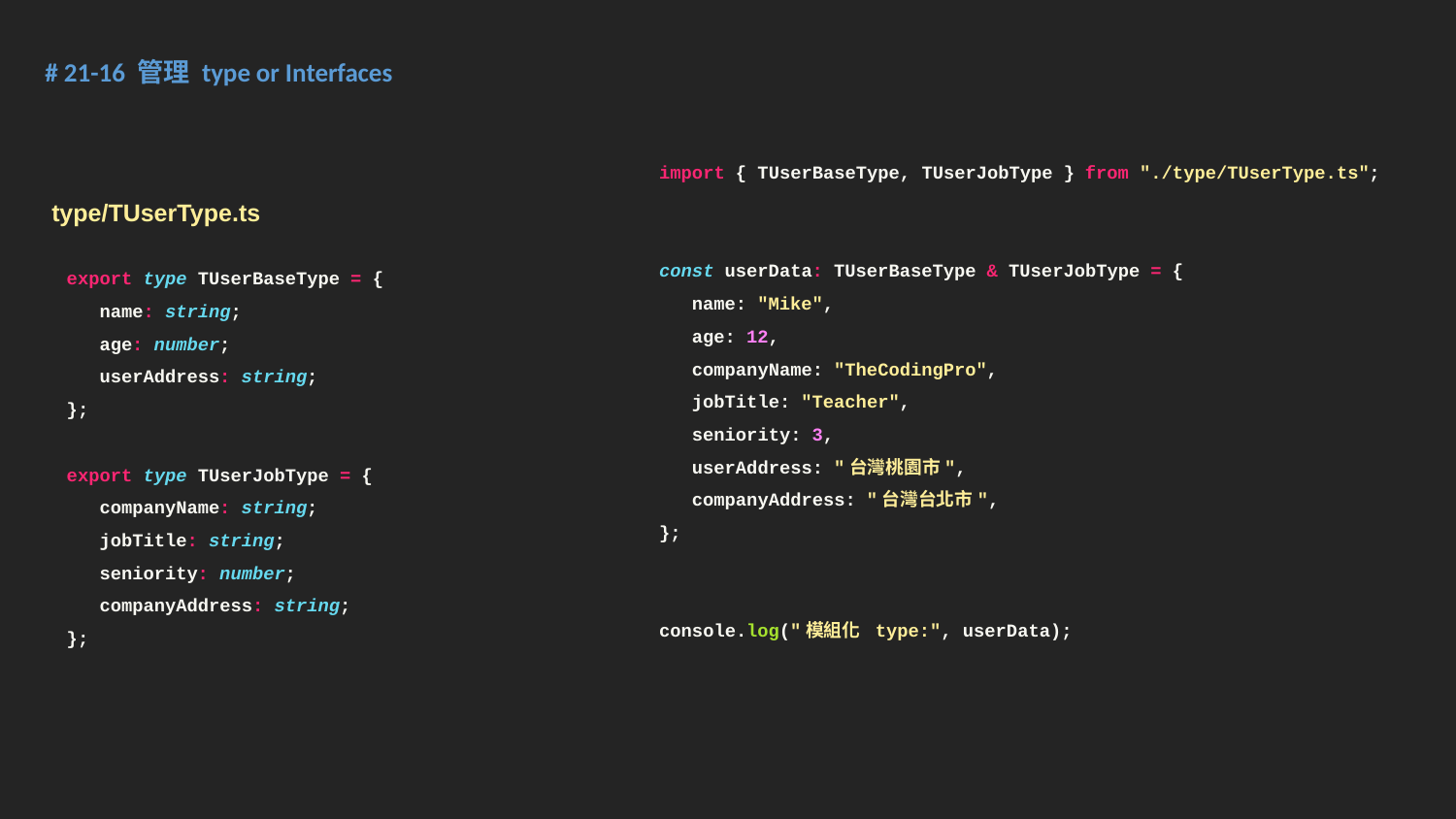

# 21-16 管理 type or Interfaces
import { TUserBaseType, TUserJobType } from "./type/TUserType.ts";

const userData: TUserBaseType & TUserJobType = {
   name: "Mike",
   age: 12,
   companyName: "TheCodingPro",
   jobTitle: "Teacher",
   seniority: 3,
   userAddress: "台灣桃園市",
   companyAddress: "台灣台北市",
};

console.log("模組化 type:", userData);

type/TUserType.ts
export type TUserBaseType = {
   name: string;
   age: number;
   userAddress: string;
};

export type TUserJobType = {
   companyName: string;
   jobTitle: string;
   seniority: number;
   companyAddress: string;
};